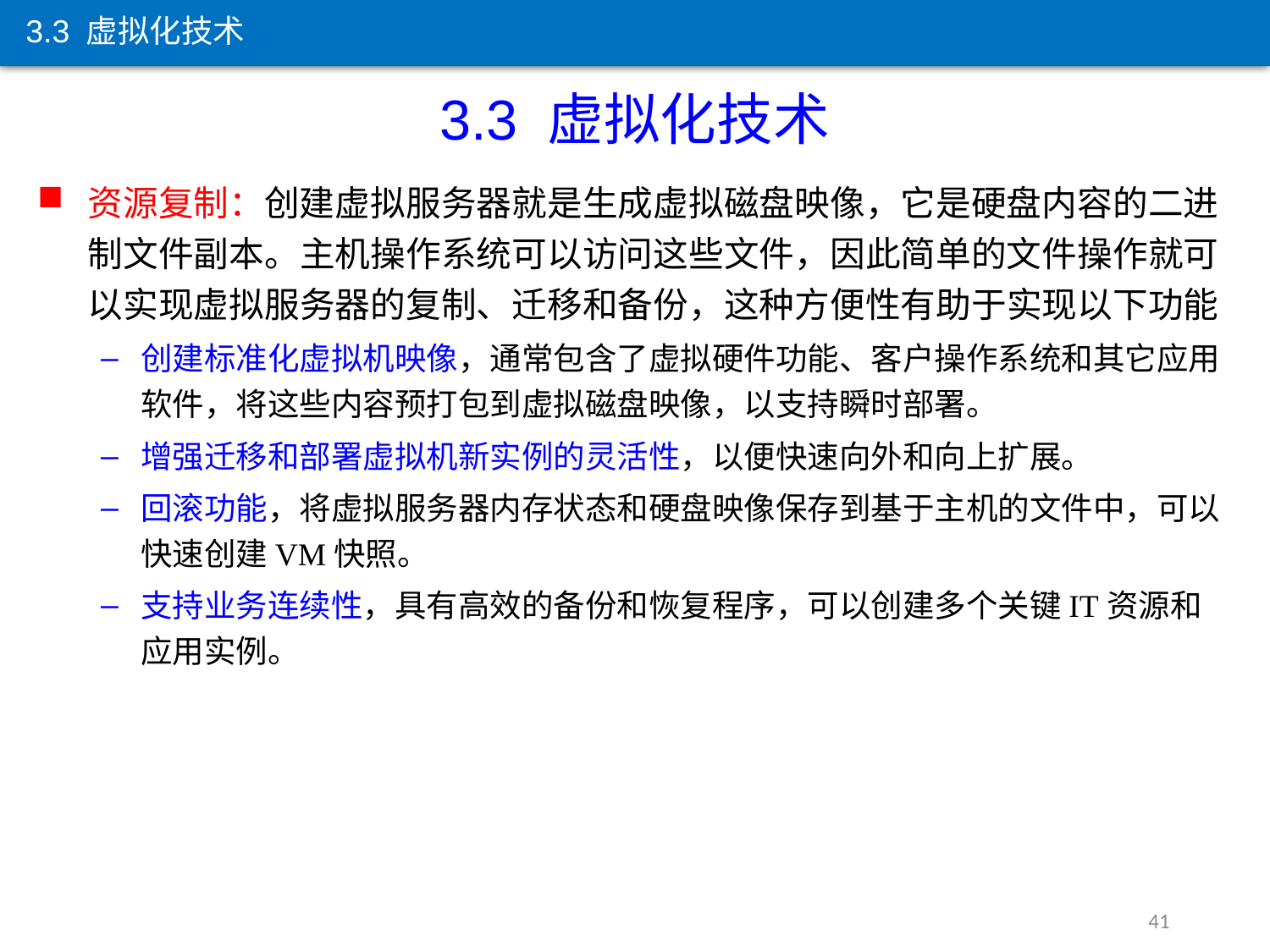

3.3 虚拟化技术
3.3 虚拟化技术
资源复制：创建虚拟服务器就是生成虚拟磁盘映像，它是硬盘内容的二进制文件副本。主机操作系统可以访问这些文件，因此简单的文件操作就可以实现虚拟服务器的复制、迁移和备份，这种方便性有助于实现以下功能
创建标准化虚拟机映像，通常包含了虚拟硬件功能、客户操作系统和其它应用软件，将这些内容预打包到虚拟磁盘映像，以支持瞬时部署。
增强迁移和部署虚拟机新实例的灵活性，以便快速向外和向上扩展。
回滚功能，将虚拟服务器内存状态和硬盘映像保存到基于主机的文件中，可以快速创建VM快照。
支持业务连续性，具有高效的备份和恢复程序，可以创建多个关键IT资源和应用实例。
41